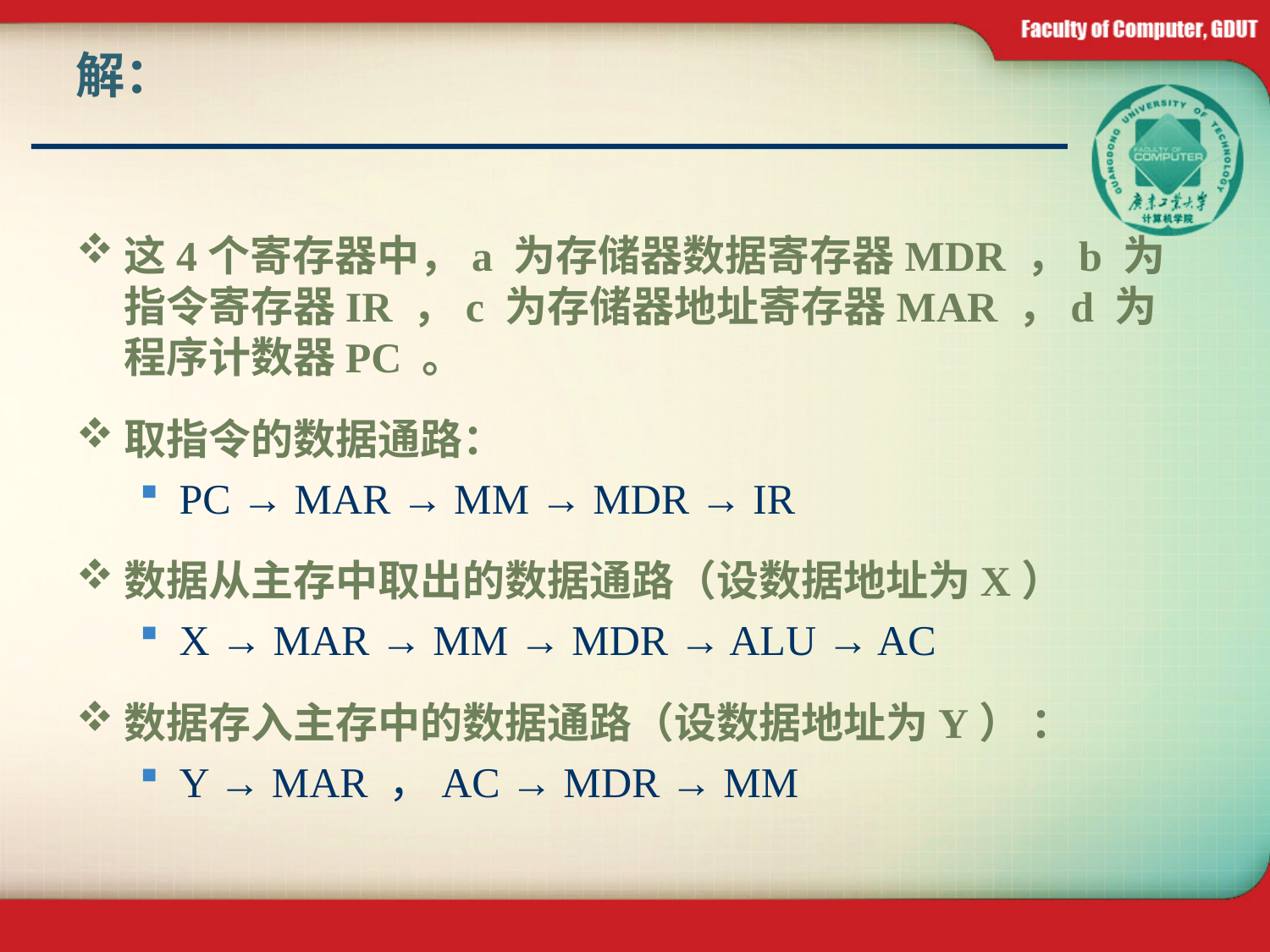

# 解：
这4个寄存器中，a 为存储器数据寄存器MDR ，b 为指令寄存器IR ，c 为存储器地址寄存器MAR ，d 为程序计数器PC 。
取指令的数据通路：
PC → MAR → MM → MDR → IR
数据从主存中取出的数据通路（设数据地址为X）
X → MAR → MM → MDR → ALU → AC
数据存入主存中的数据通路（设数据地址为Y） ：
Y → MAR ，AC → MDR → MM